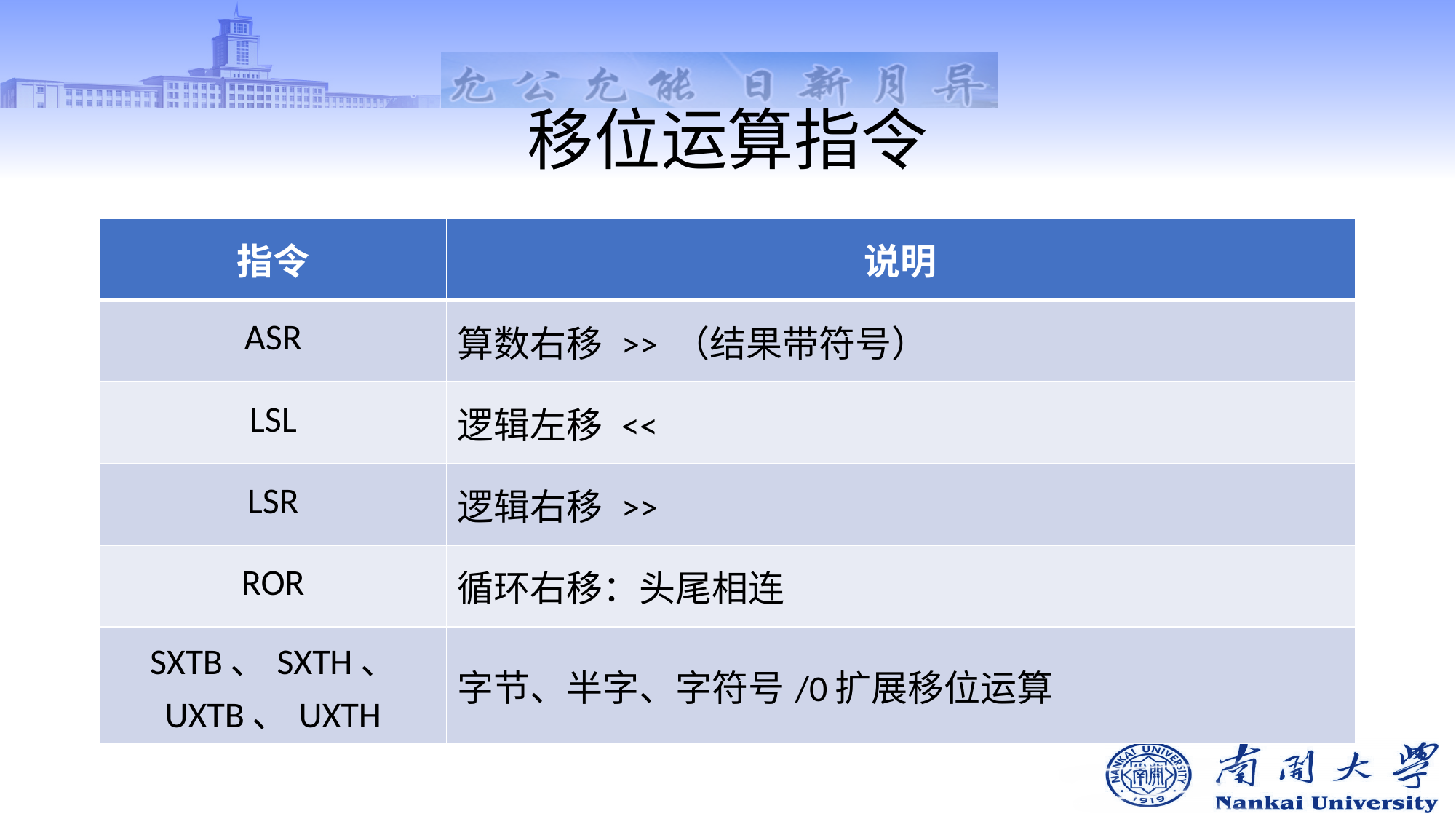

# 移位运算指令
| 指令 | 说明 |
| --- | --- |
| ASR | 算数右移 >> （结果带符号） |
| LSL | 逻辑左移 << |
| LSR | 逻辑右移 >> |
| ROR | 循环右移：头尾相连 |
| SXTB、SXTH、 UXTB、UXTH | 字节、半字、字符号/0扩展移位运算 |